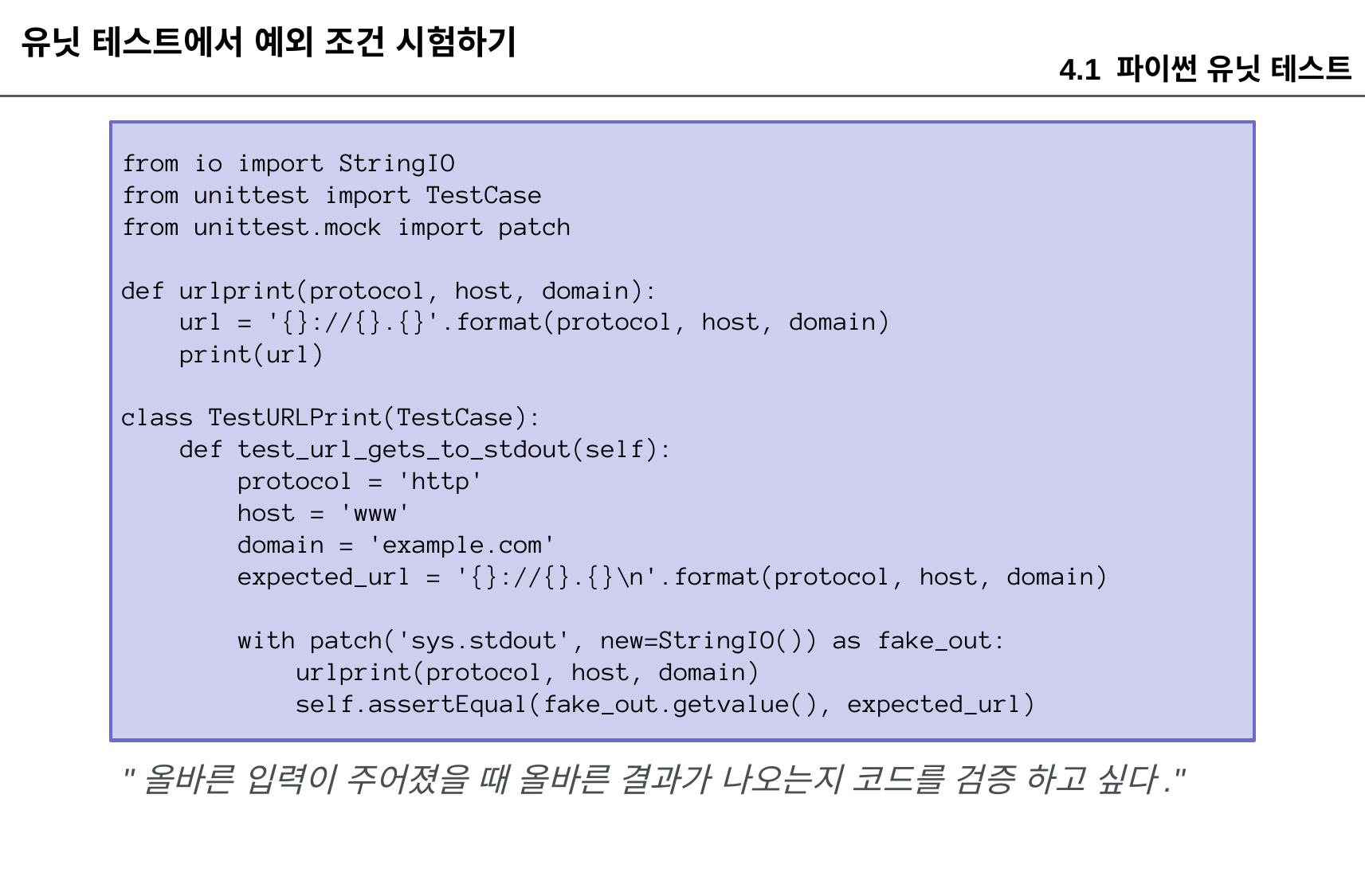

유닛 테스트에서 예외 조건 시험하기
4.1 파이썬 유닛 테스트
from io import StringIO
from unittest import TestCase
from unittest.mock import patch

def urlprint(protocol, host, domain):
    url = '{}://{}.{}'.format(protocol, host, domain)
    print(url)

class TestURLPrint(TestCase):
    def test_url_gets_to_stdout(self):
        protocol = 'http'
        host = 'www'
        domain = 'example.com'
        expected_url = '{}://{}.{}\n'.format(protocol, host, domain)

        with patch('sys.stdout', new=StringIO()) as fake_out:
            urlprint(protocol, host, domain)
            self.assertEqual(fake_out.getvalue(), expected_url)
"올바른 입력이 주어졌을 때 올바른 결과가 나오는지 코드를 검증 하고 싶다."